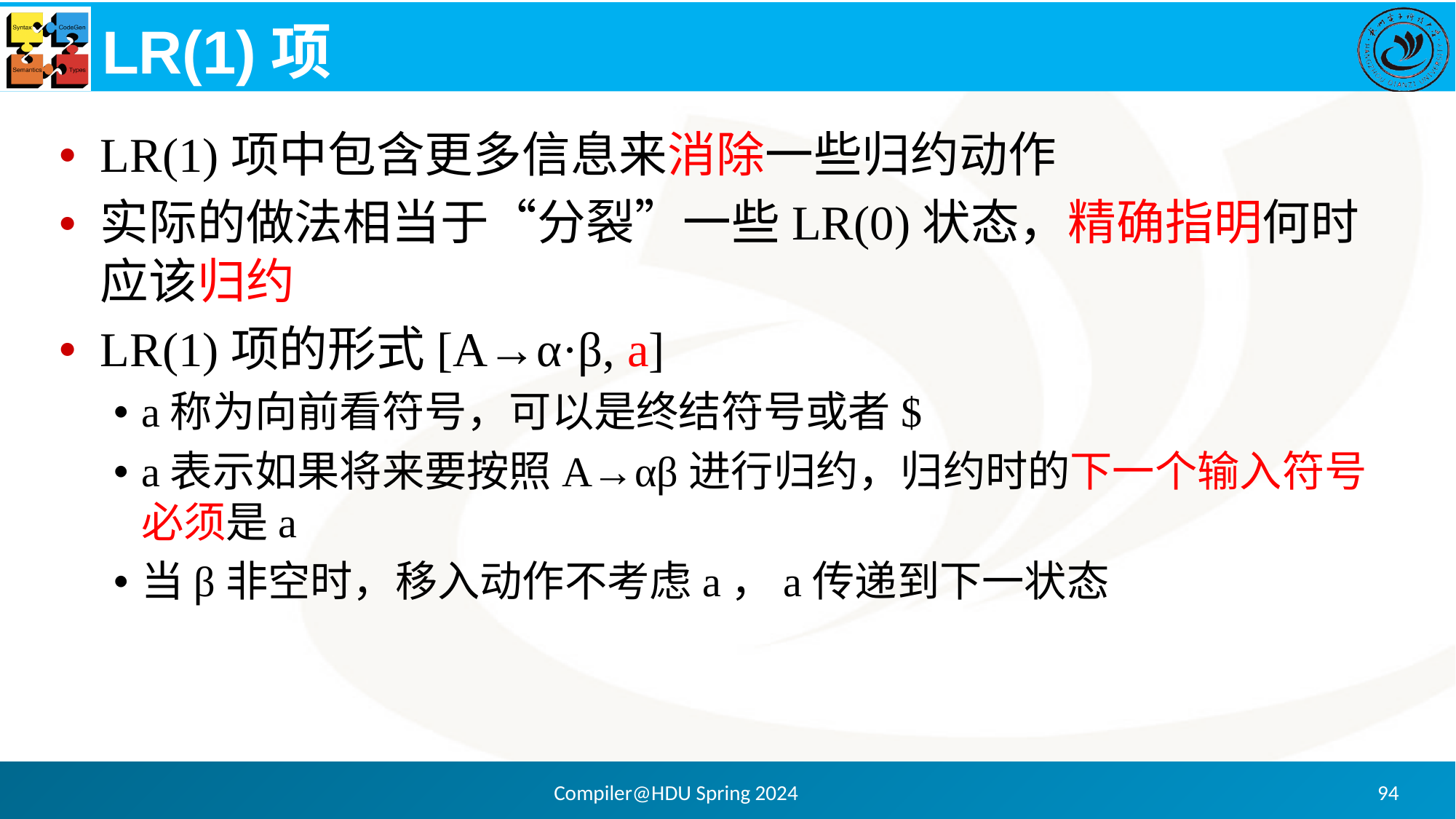

# LR(1)项
LR(1)项中包含更多信息来消除一些归约动作
实际的做法相当于“分裂”一些LR(0)状态，精确指明何时应该归约
LR(1)项的形式[A→α·β, a]
a称为向前看符号，可以是终结符号或者$
a表示如果将来要按照A→αβ进行归约，归约时的下一个输入符号必须是a
当β非空时，移入动作不考虑a，a传递到下一状态
Compiler@HDU Spring 2024
94